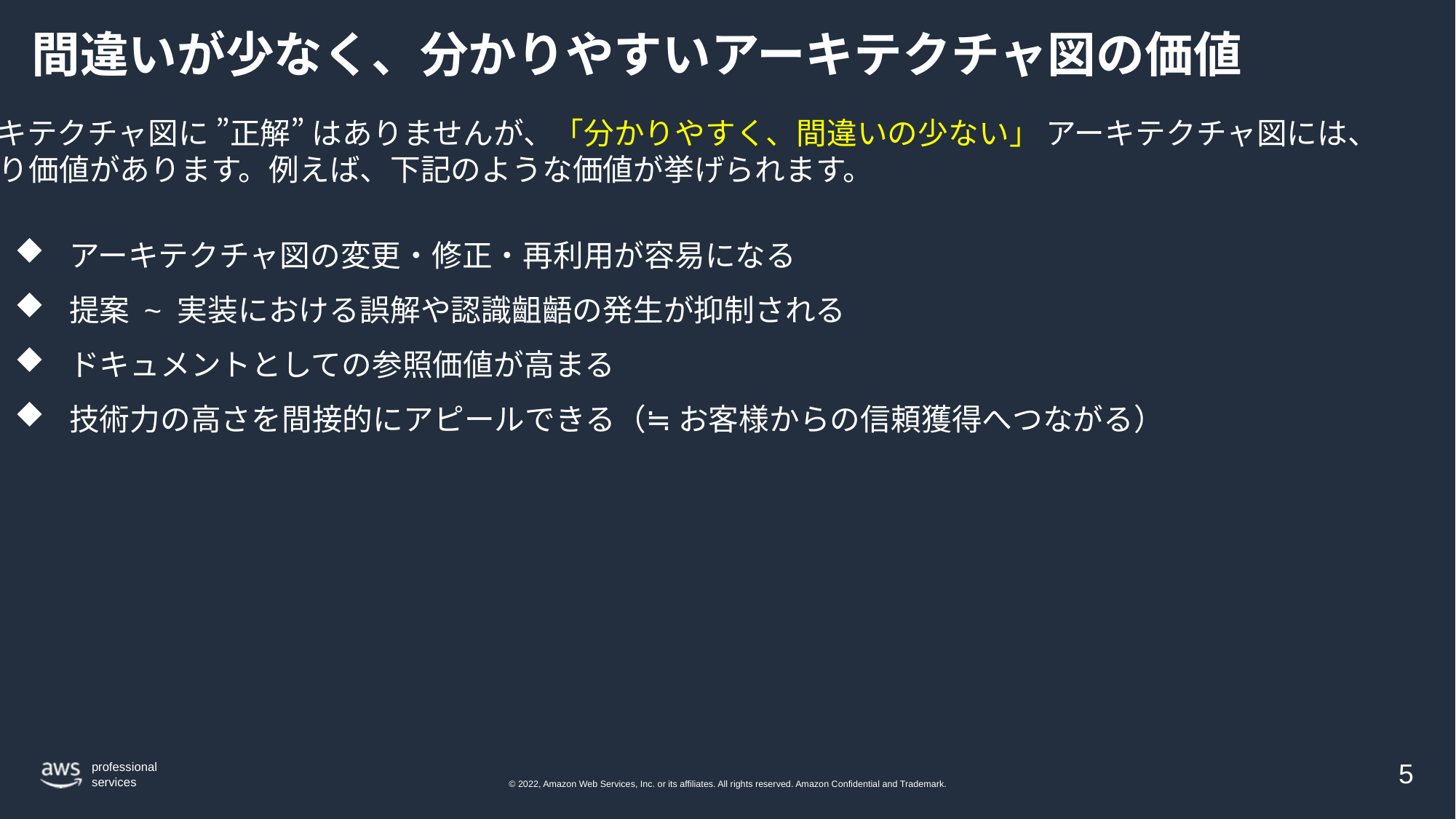

# 間違いが少なく、分かりやすいアーキテクチャ図の価値
アーキテクチャ図に ”正解” はありませんが、「分かりやすく、間違いの少ない」 アーキテクチャ図には、
やはり価値があります。例えば、下記のような価値が挙げられます。
アーキテクチャ図の変更・修正・再利用が容易になる
提案 ~ 実装における誤解や認識齟齬の発生が抑制される
ドキュメントとしての参照価値が高まる
技術力の高さを間接的にアピールできる（≒ お客様からの信頼獲得へつながる）
5